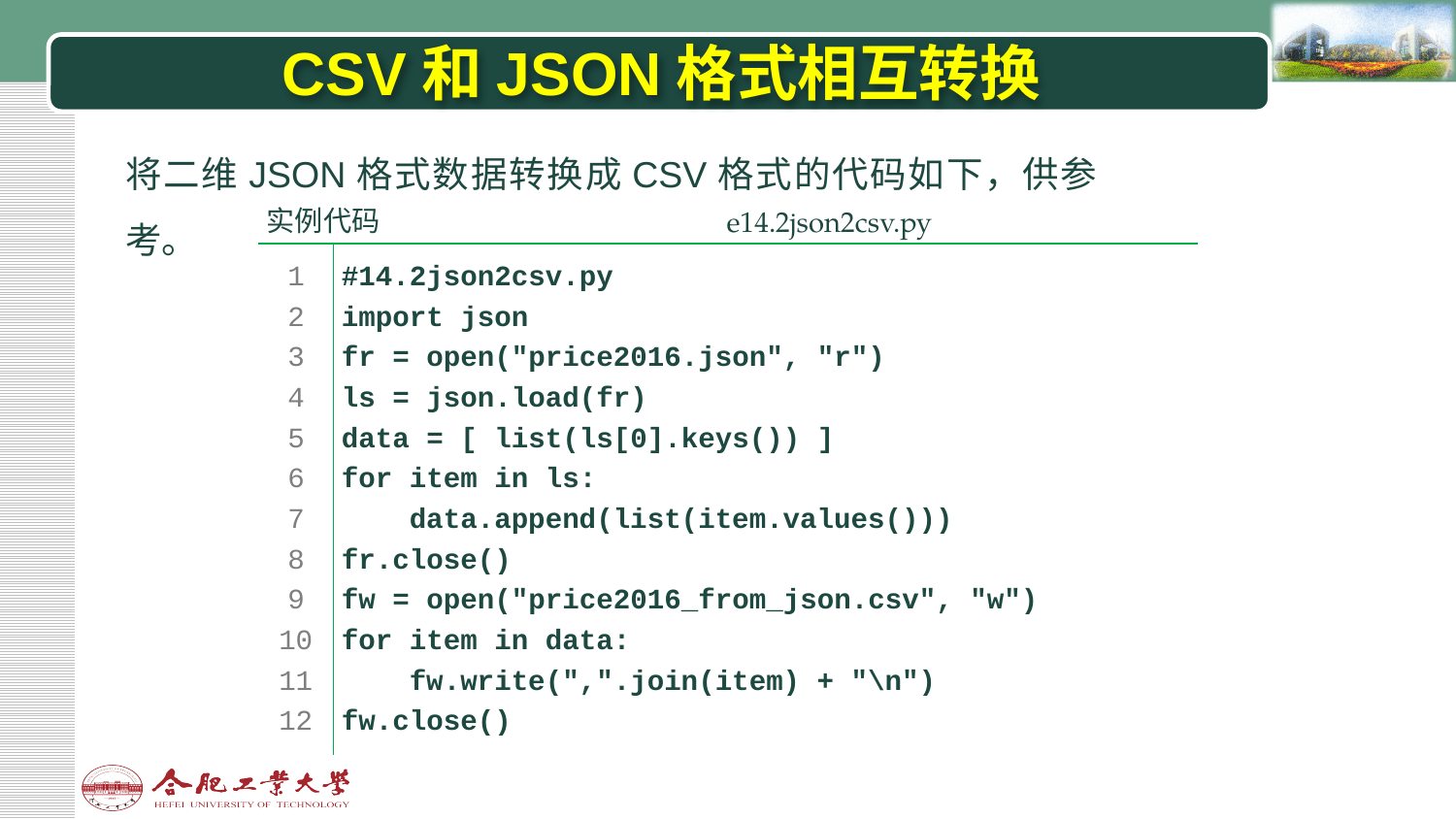

# CSV和JSON格式相互转换
将二维JSON格式数据转换成CSV格式的代码如下，供参考。
| 实例代码 |  | e14.2json2csv.py |  |
| --- | --- | --- | --- |
|  |  |  |  |
| 1 2 3 4 5 6 7 8 9 10 11 12 | #14.2json2csv.py import json fr = open("price2016.json", "r") ls = json.load(fr) data = [ list(ls[0].keys()) ] for item in ls: data.append(list(item.values())) fr.close() fw = open("price2016\_from\_json.csv", "w") for item in data: fw.write(",".join(item) + "\n") fw.close() |  |  |
|  |  |  |  |